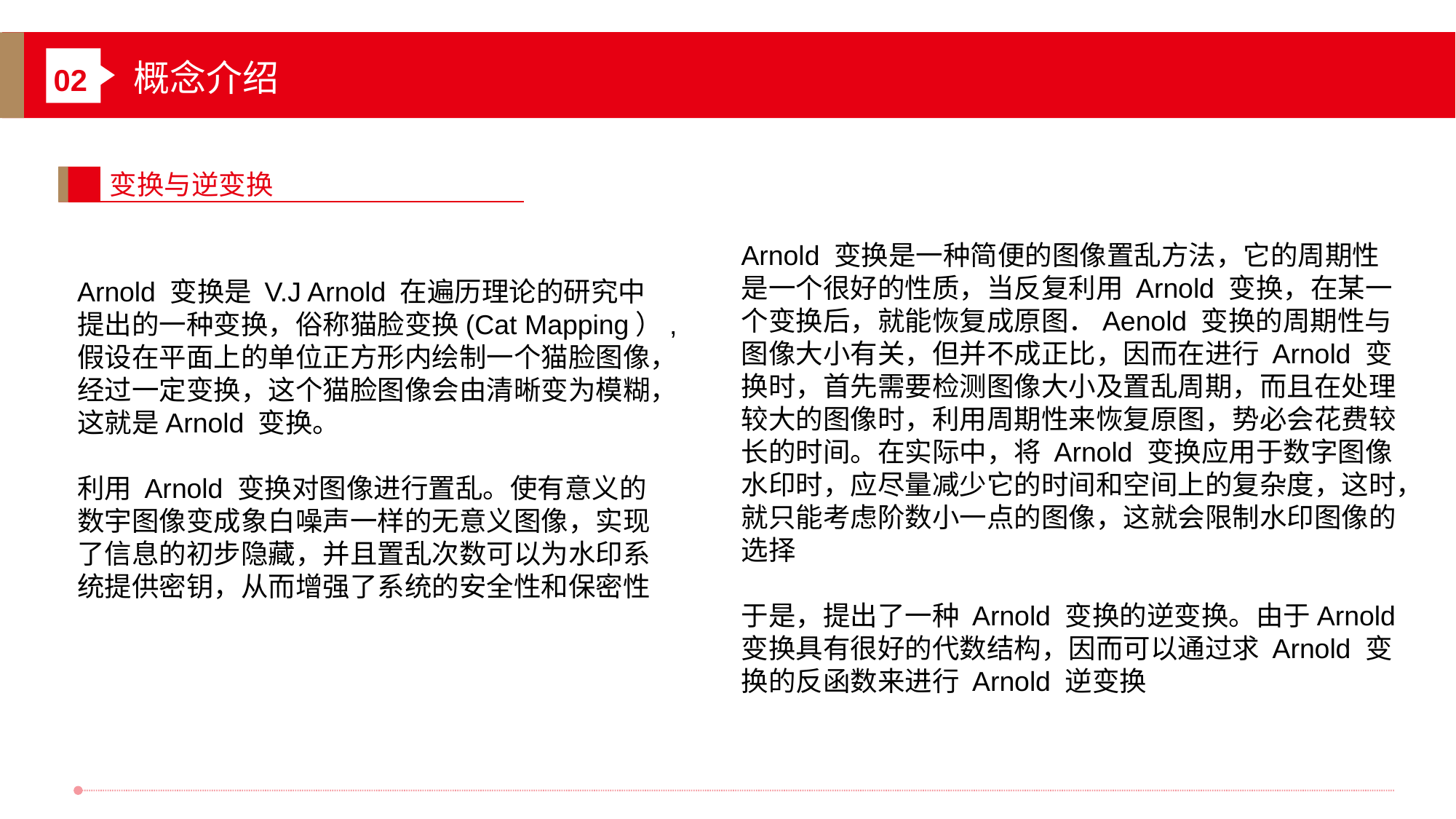

概念介绍
02
变换与逆变换

Arnold 变换是一种简便的图像置乱方法，它的周期性是一个很好的性质，当反复利用 Arnold 变换，在某一个变换后，就能恢复成原图．Aenold 变换的周期性与图像大小有关，但并不成正比，因而在进行 Arnold 变换时，首先需要检测图像大小及置乱周期，而且在处理较大的图像时，利用周期性来恢复原图，势必会花费较长的时间。在实际中，将 Arnold 变换应用于数字图像水印时，应尽量减少它的时间和空间上的复杂度，这时，就只能考虑阶数小一点的图像，这就会限制水印图像的选择

于是，提出了一种 Arnold 变换的逆变换。由于Arnold 变换具有很好的代数结构，因而可以通过求 Arnold 变换的反函数来进行 Arnold 逆变换
Arnold 变换是 V.J Arnold 在遍历理论的研究中提出的一种变换，俗称猫脸变换(Cat Mapping）,假设在平面上的单位正方形内绘制一个猫脸图像，经过一定变换，这个猫脸图像会由清晰变为模糊，这就是Arnold 变换。

利用 Arnold 变换对图像进行置乱。使有意义的数宇图像变成象白噪声一样的无意义图像，实现了信息的初步隐藏，并且置乱次数可以为水印系统提供密钥，从而增强了系统的安全性和保密性